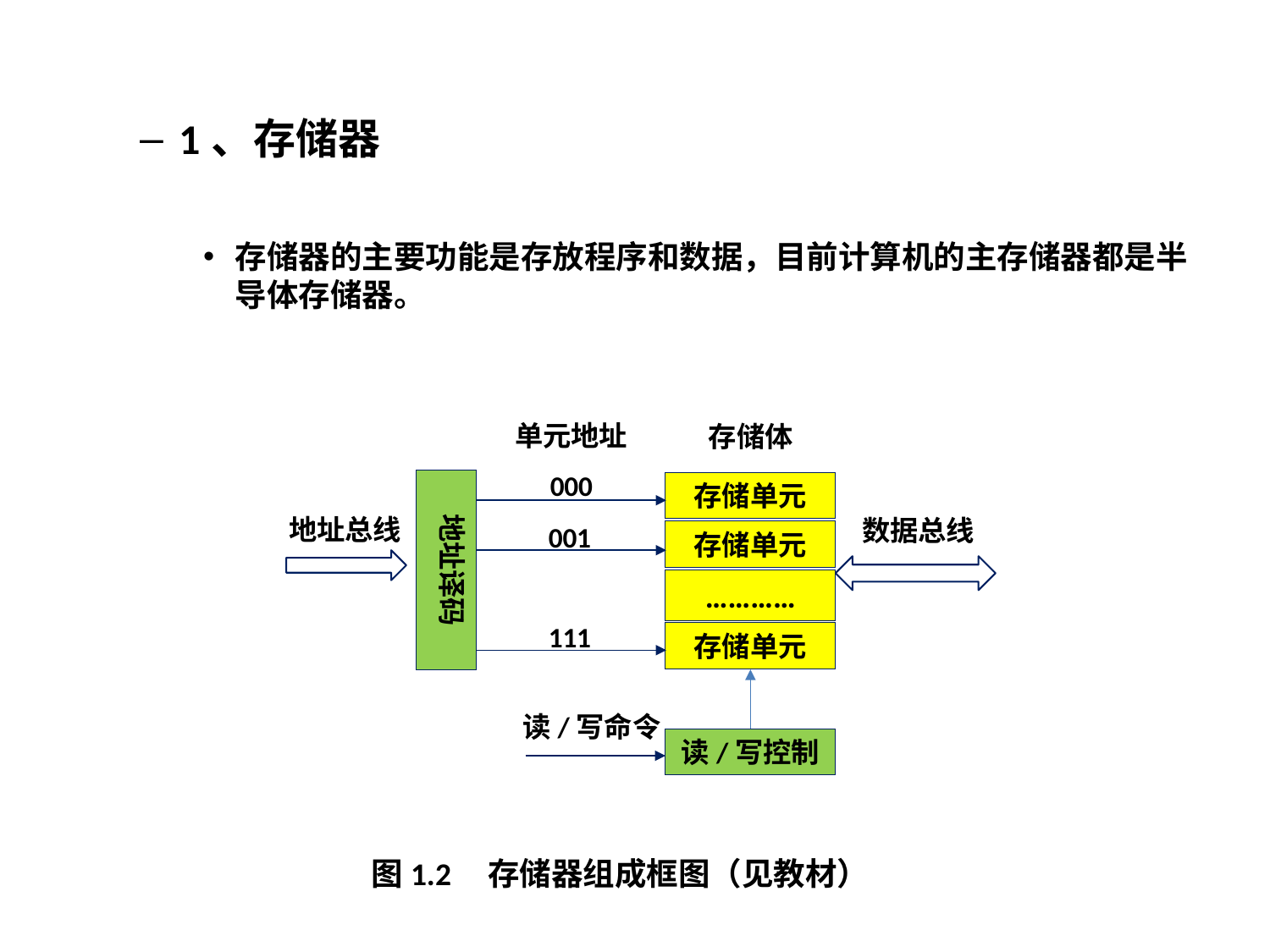

1、存储器

存储器的主要功能是存放程序和数据，目前计算机的主存储器都是半导体存储器。
单元地址
存储体
000
地址总线
数据总线
001
111
读/写命令
地址译码

存储单元
存储单元

…………
存储单元
读/写控制
图1.2    存储器组成框图（见教材）